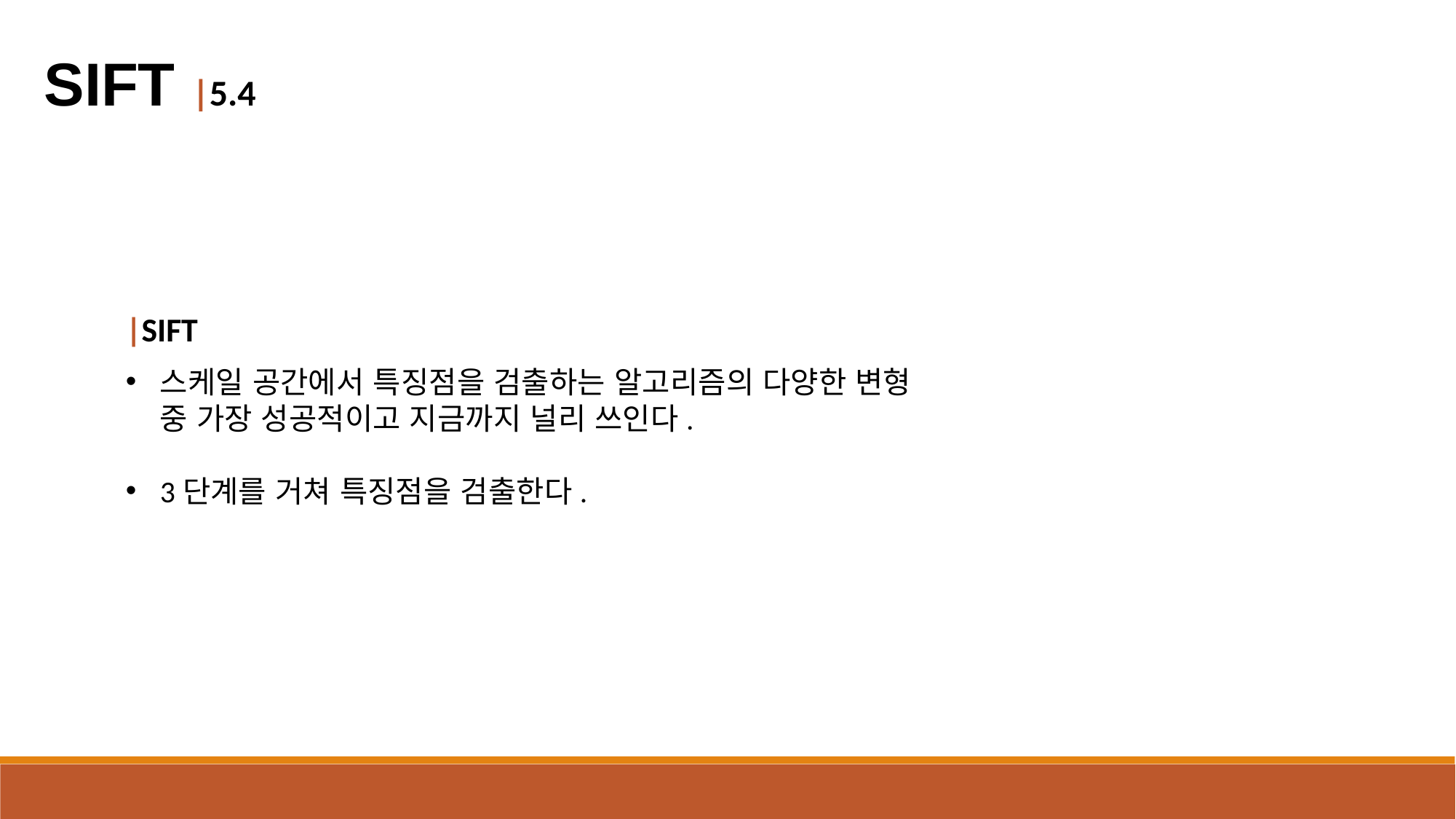

SIFT |5.4
|SIFT

스케일 공간에서 특징점을 검출하는 알고리즘의 다양한 변형 중 가장 성공적이고 지금까지 널리 쓰인다.

3단계를 거쳐 특징점을 검출한다.